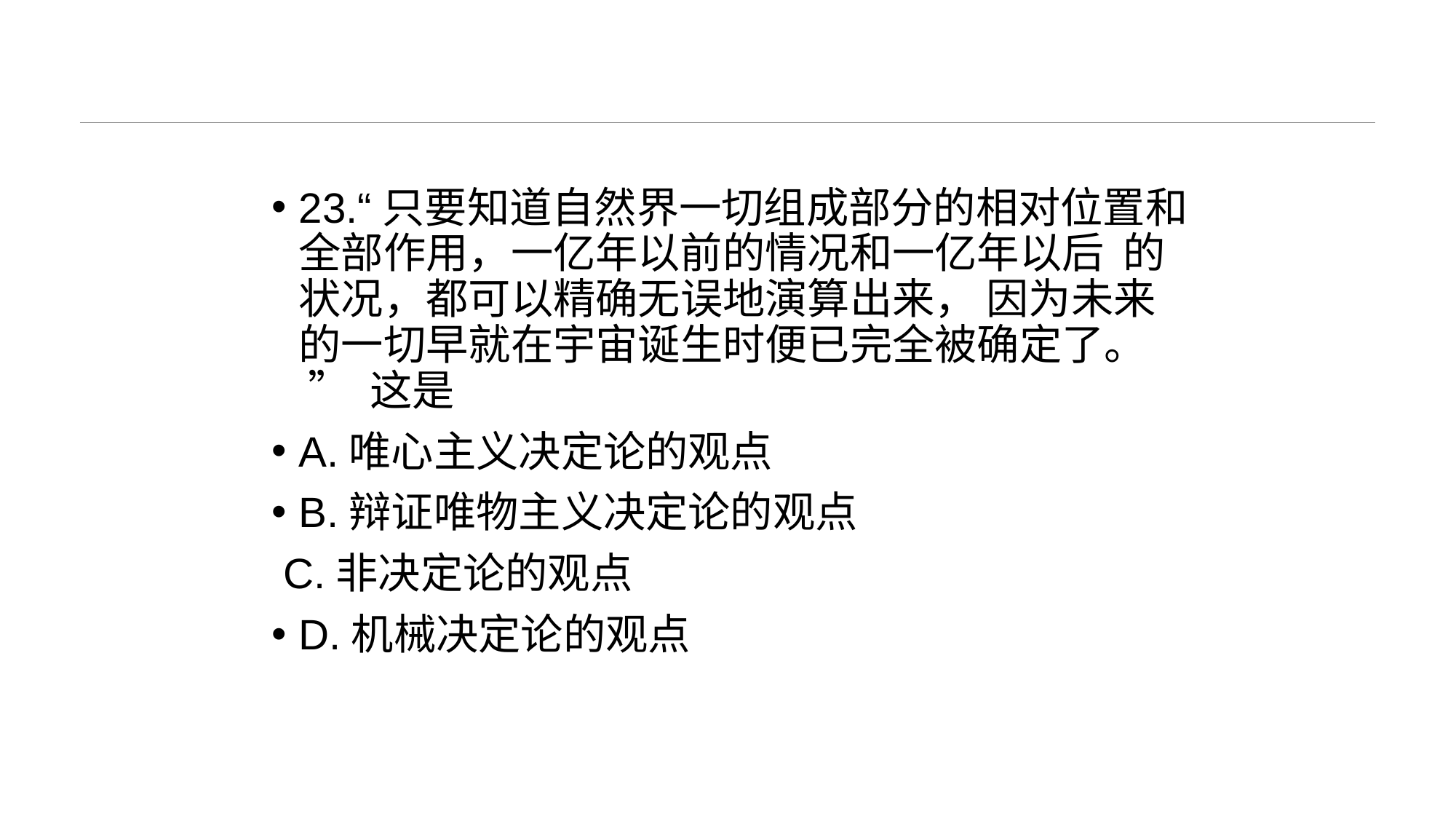

#
23.“只要知道自然界一切组成部分的相对位置和全部作用，一亿年以前的情况和一亿年以后  的状况，都可以精确无误地演算出来， 因为未来的一切早就在宇宙诞生时便已完全被确定了。 ”  这是
A.唯心主义决定论的观点
B.辩证唯物主义决定论的观点
 C.非决定论的观点
D.机械决定论的观点